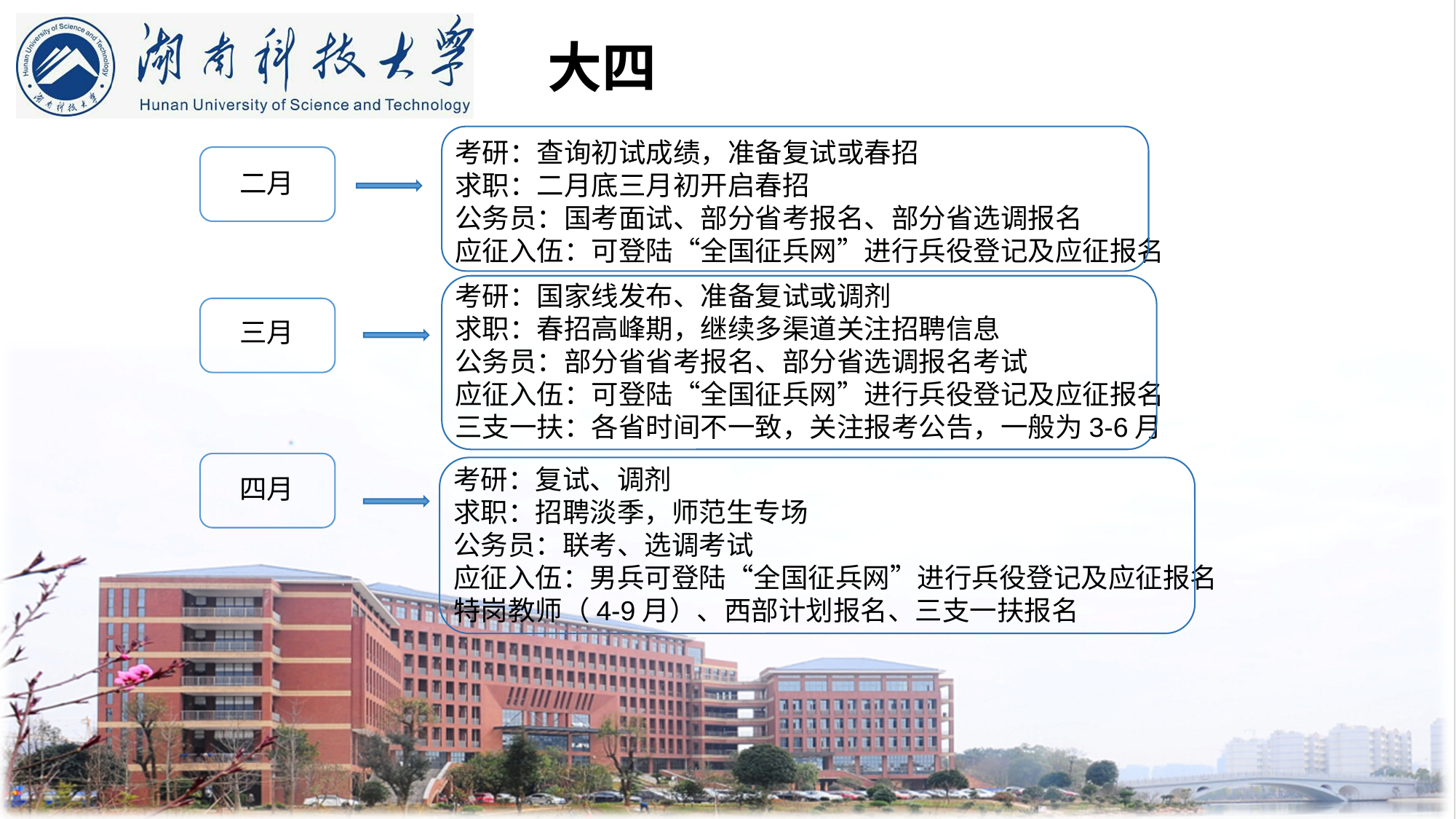

大四

考研：查询初试成绩，准备复试或春招
求职：二月底三月初开启春招
公务员：国考面试、部分省考报名、部分省选调报名
应征入伍：可登陆“全国征兵网”进行兵役登记及应征报名

二月

考研：国家线发布、准备复试或调剂
求职：春招高峰期，继续多渠道关注招聘信息
公务员：部分省省考报名、部分省选调报名考试
应征入伍：可登陆“全国征兵网”进行兵役登记及应征报名
三支一扶：各省时间不一致，关注报考公告，一般为3-6月

三月

考研：复试、调剂
求职：招聘淡季，师范生专场
公务员：联考、选调考试
应征入伍：男兵可登陆“全国征兵网”进行兵役登记及应征报名
特岗教师（4-9月）、西部计划报名、三支一扶报名

四月